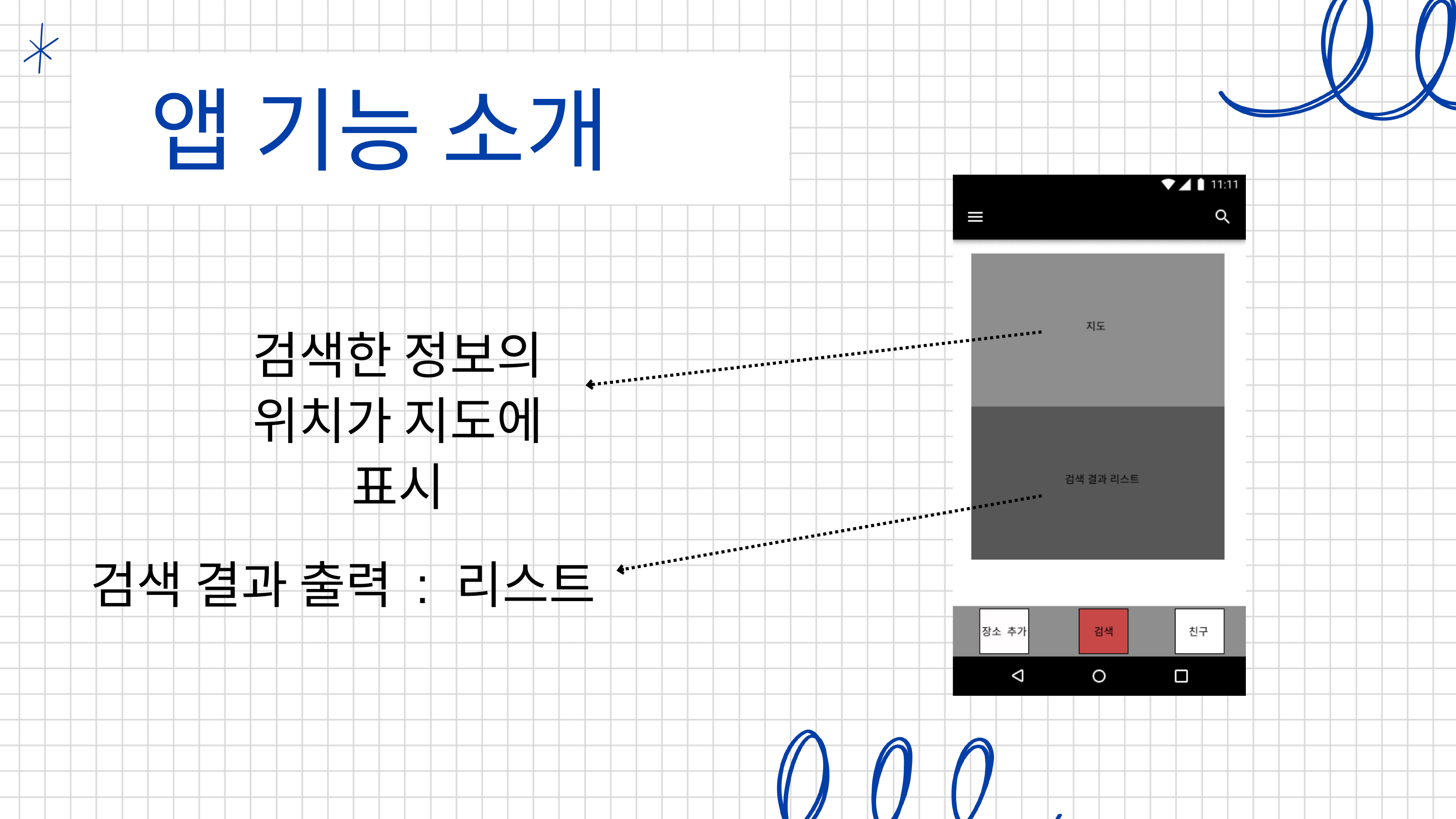

앱 기능 소개

검색한 정보의 위치가 지도에 표시

검색 결과 출력 : 리스트